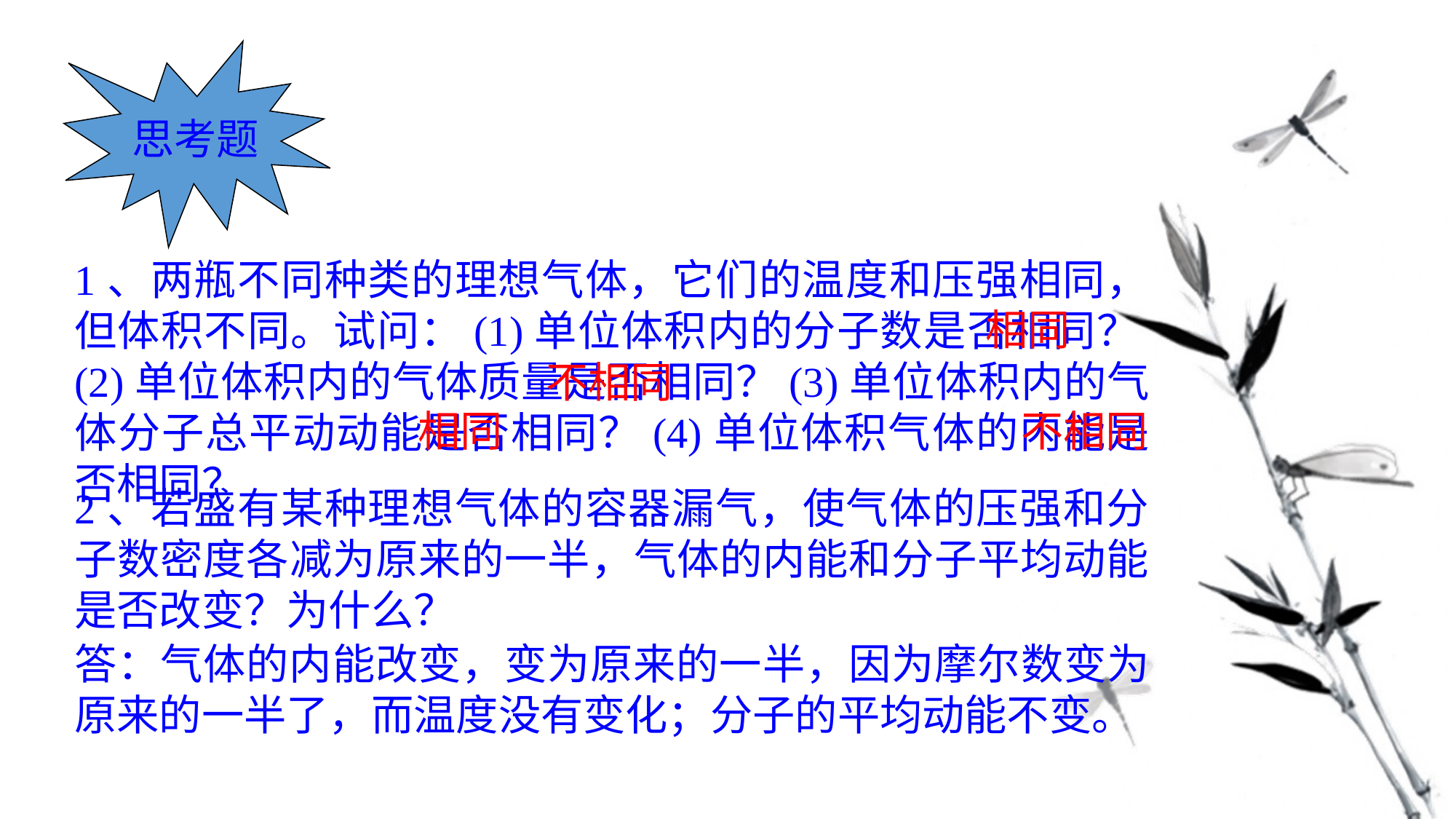

思考题
1、两瓶不同种类的理想气体，它们的温度和压强相同，但体积不同。试问：(1)单位体积内的分子数是否相同？(2)单位体积内的气体质量是否相同？(3)单位体积内的气体分子总平动动能是否相同？(4)单位体积气体的内能是否相同？
相同
不相同
相同
不相同
2、若盛有某种理想气体的容器漏气，使气体的压强和分子数密度各减为原来的一半，气体的内能和分子平均动能是否改变？为什么？
答：气体的内能改变，变为原来的一半，因为摩尔数变为原来的一半了，而温度没有变化；分子的平均动能不变。